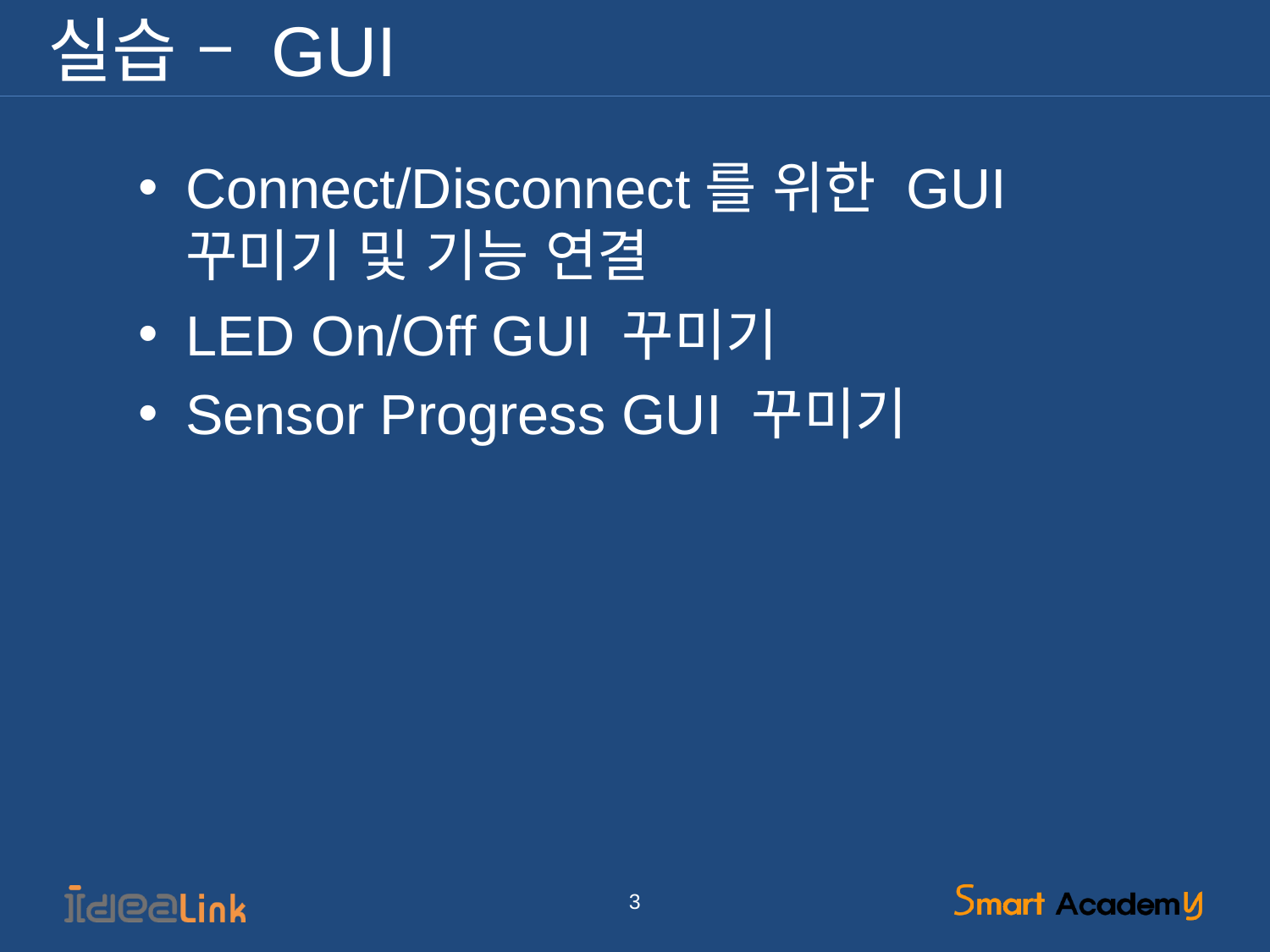

# 실습 – GUI
Connect/Disconnect를 위한 GUI 꾸미기 및 기능 연결
LED On/Off GUI 꾸미기
Sensor Progress GUI 꾸미기

3